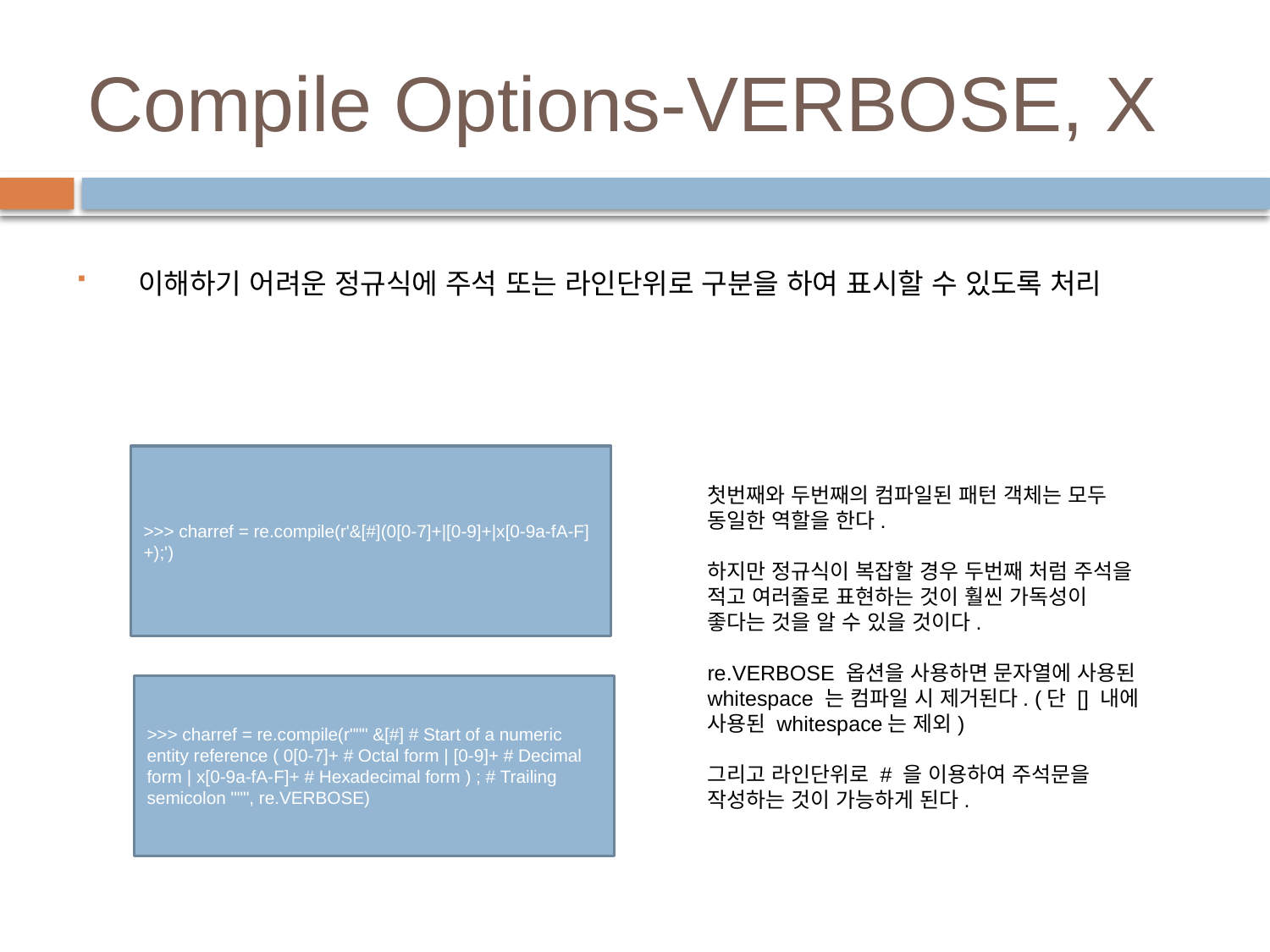

# Compile Options-VERBOSE, X
 이해하기 어려운 정규식에 주석 또는 라인단위로 구분을 하여 표시할 수 있도록 처리
>>> charref = re.compile(r'&[#](0[0-7]+|[0-9]+|x[0-9a-fA-F]+);')
첫번째와 두번째의 컴파일된 패턴 객체는 모두 동일한 역할을 한다.

하지만 정규식이 복잡할 경우 두번째 처럼 주석을 적고 여러줄로 표현하는 것이 훨씬 가독성이 좋다는 것을 알 수 있을 것이다.

re.VERBOSE 옵션을 사용하면 문자열에 사용된 whitespace 는 컴파일 시 제거된다. (단 [] 내에 사용된 whitespace는 제외)

그리고 라인단위로 # 을 이용하여 주석문을 작성하는 것이 가능하게 된다.
>>> charref = re.compile(r""" &[#] # Start of a numeric entity reference ( 0[0-7]+ # Octal form | [0-9]+ # Decimal form | x[0-9a-fA-F]+ # Hexadecimal form ) ; # Trailing semicolon """, re.VERBOSE)